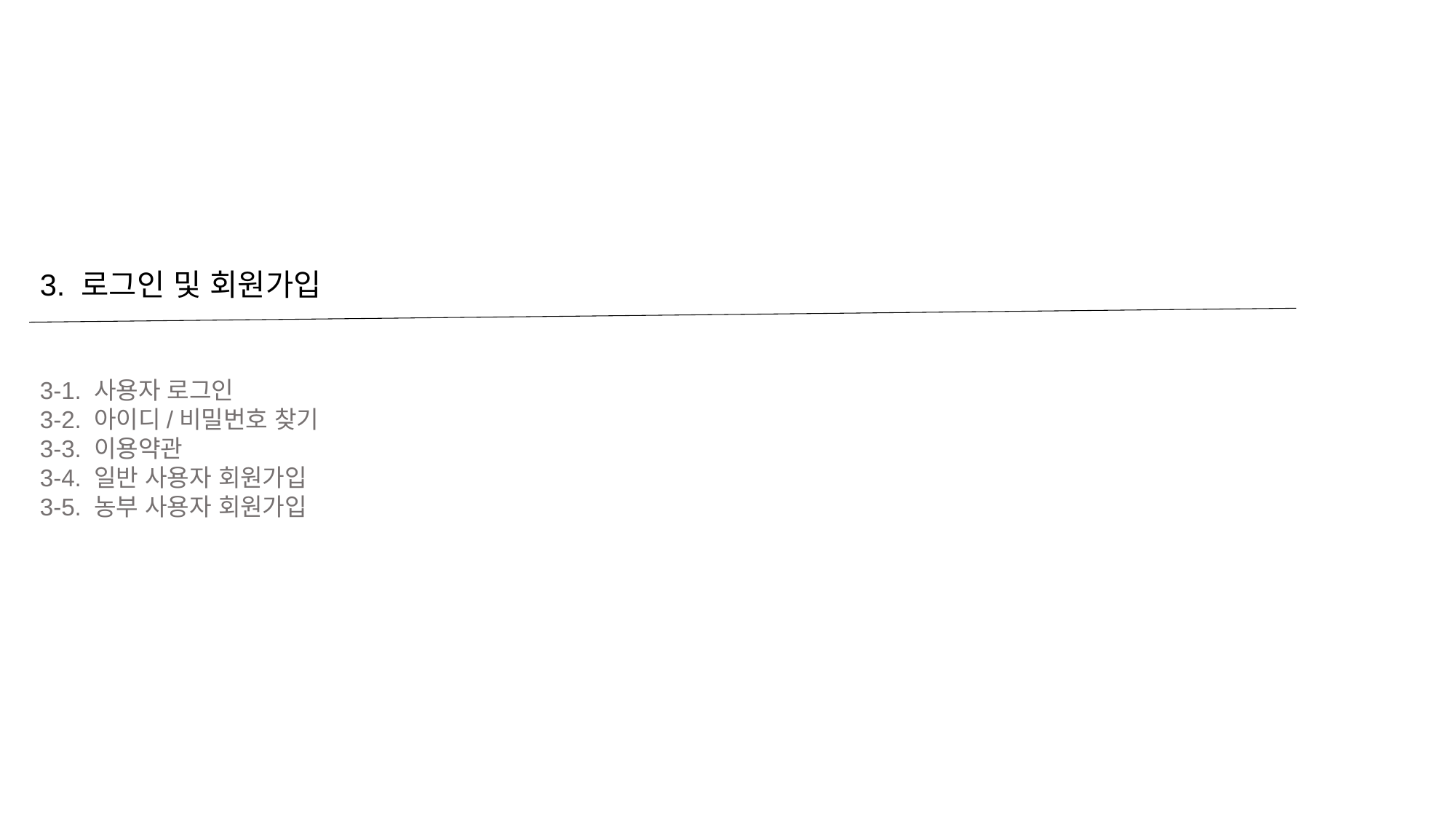

3. 로그인 및 회원가입
3-1. 사용자 로그인
3-2. 아이디/비밀번호 찾기
3-3. 이용약관
3-4. 일반 사용자 회원가입
3-5. 농부 사용자 회원가입